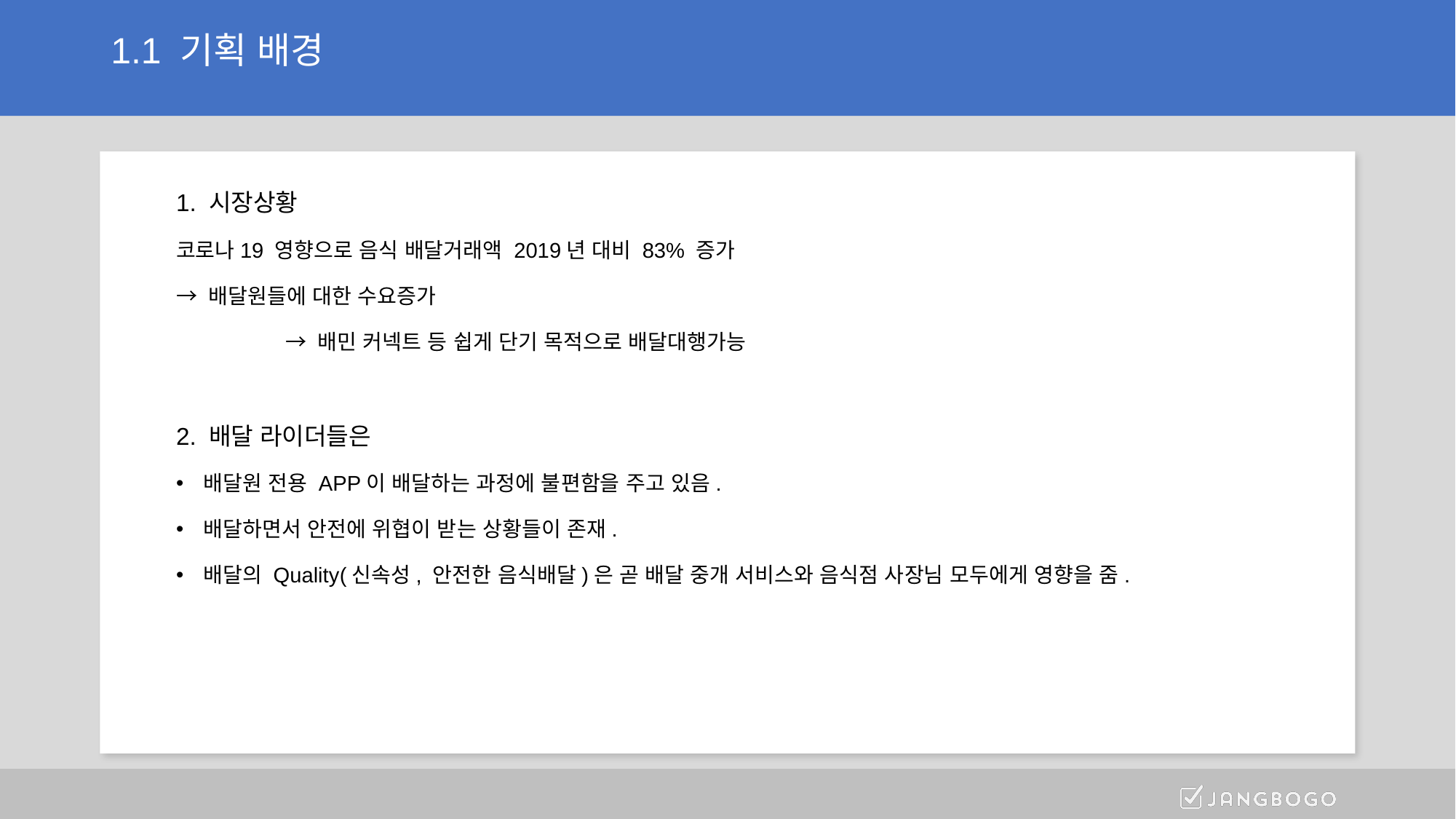

# 1.1 기획 배경
1. 시장상황
코로나19 영향으로 음식 배달거래액 2019년 대비 83% 증가
→ 배달원들에 대한 수요증가
	→ 배민 커넥트 등 쉽게 단기 목적으로 배달대행가능

2. 배달 라이더들은
배달원 전용 APP이 배달하는 과정에 불편함을 주고 있음.
배달하면서 안전에 위협이 받는 상황들이 존재.
배달의 Quality(신속성, 안전한 음식배달)은 곧 배달 중개 서비스와 음식점 사장님 모두에게 영향을 줌.